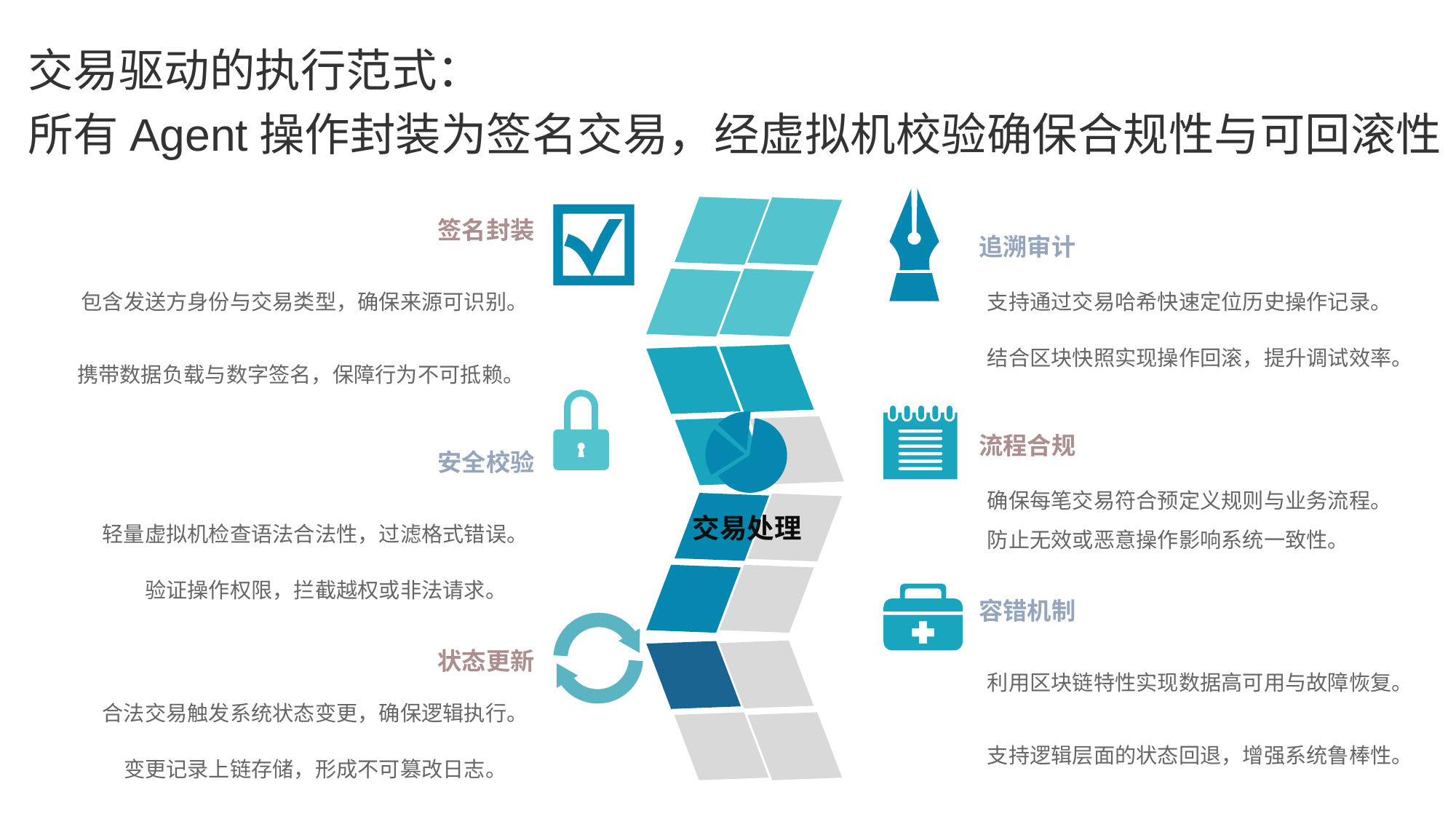

交易驱动的执行范式：
所有Agent操作封装为签名交易，经虚拟机校验确保合规性与可回滚性

签名封装

追溯审计
包含发送方身份与交易类型，确保来源可识别。
支持通过交易哈希快速定位历史操作记录。
结合区块快照实现操作回滚，提升调试效率。
携带数据负载与数字签名，保障行为不可抵赖。

流程合规
安全校验
确保每笔交易符合预定义规则与业务流程。
轻量虚拟机检查语法合法性，过滤格式错误。
交易处理
防止无效或恶意操作影响系统一致性。
验证操作权限，拦截越权或非法请求。
容错机制

状态更新
利用区块链特性实现数据高可用与故障恢复。
合法交易触发系统状态变更，确保逻辑执行。
支持逻辑层面的状态回退，增强系统鲁棒性。
变更记录上链存储，形成不可篡改日志。